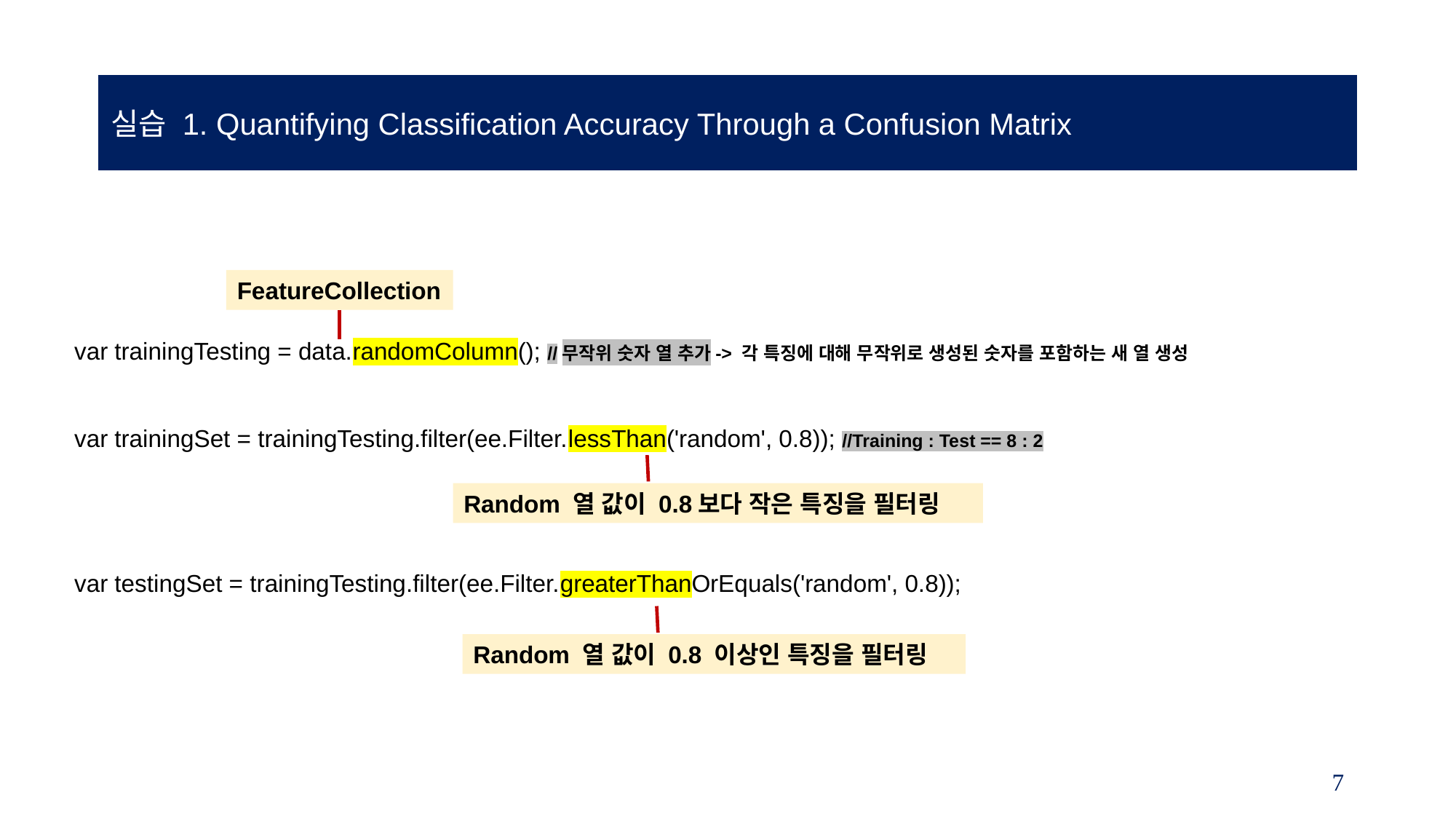

실습 1. Quantifying Classification Accuracy Through a Confusion Matrix
FeatureCollection
var trainingTesting = data.randomColumn(); //무작위 숫자 열 추가-> 각 특징에 대해 무작위로 생성된 숫자를 포함하는 새 열 생성

var trainingSet = trainingTesting.filter(ee.Filter.lessThan('random', 0.8)); //Training : Test == 8 : 2

var testingSet = trainingTesting.filter(ee.Filter.greaterThanOrEquals('random', 0.8));
Random 열 값이 0.8보다 작은 특징을 필터링
Random 열 값이 0.8 이상인 특징을 필터링
7